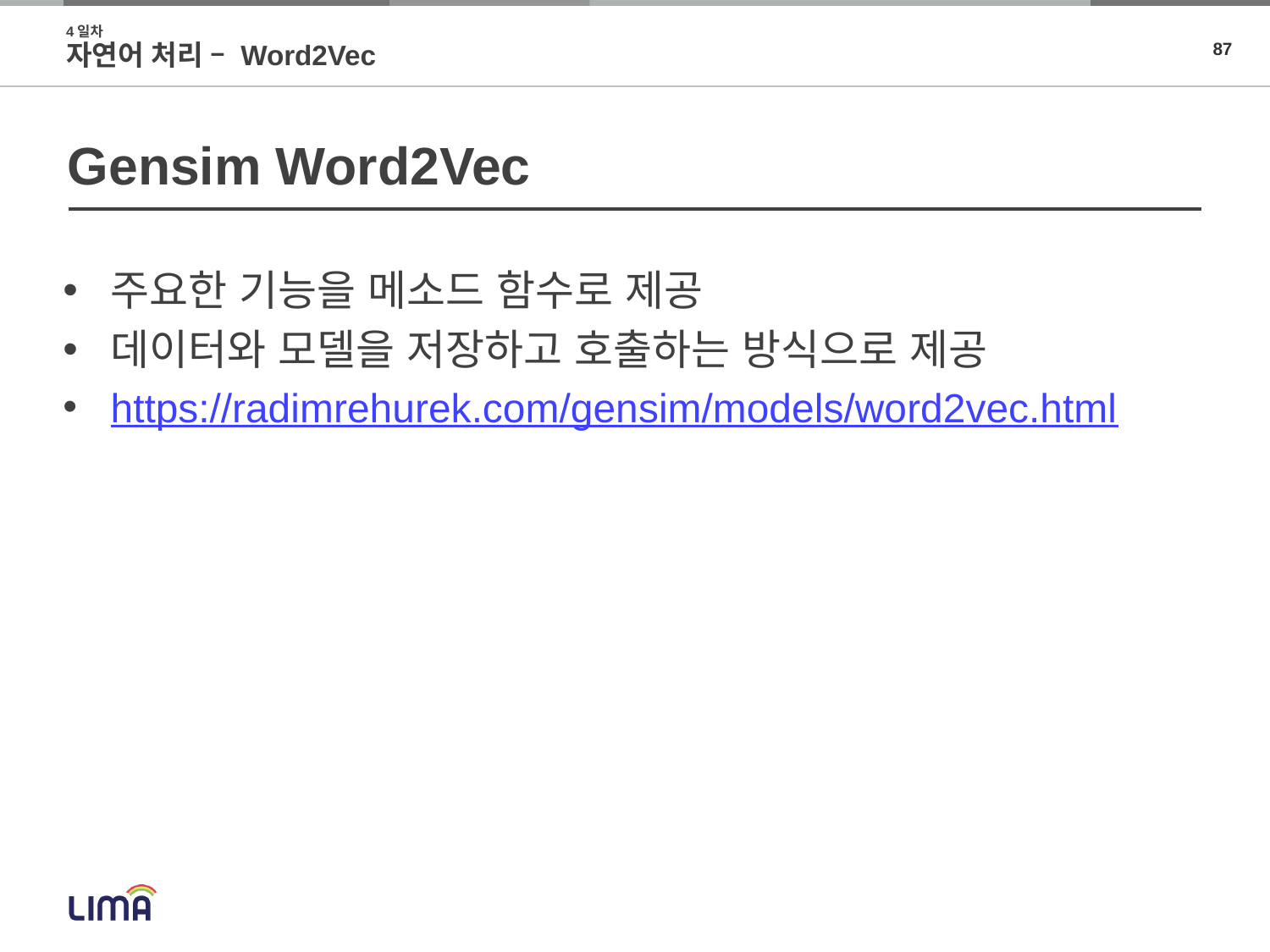

4일차
자연어 처리 – Word2Vec
# Gensim Word2Vec
주요한 기능을 메소드 함수로 제공
데이터와 모델을 저장하고 호출하는 방식으로 제공
https://radimrehurek.com/gensim/models/word2vec.html